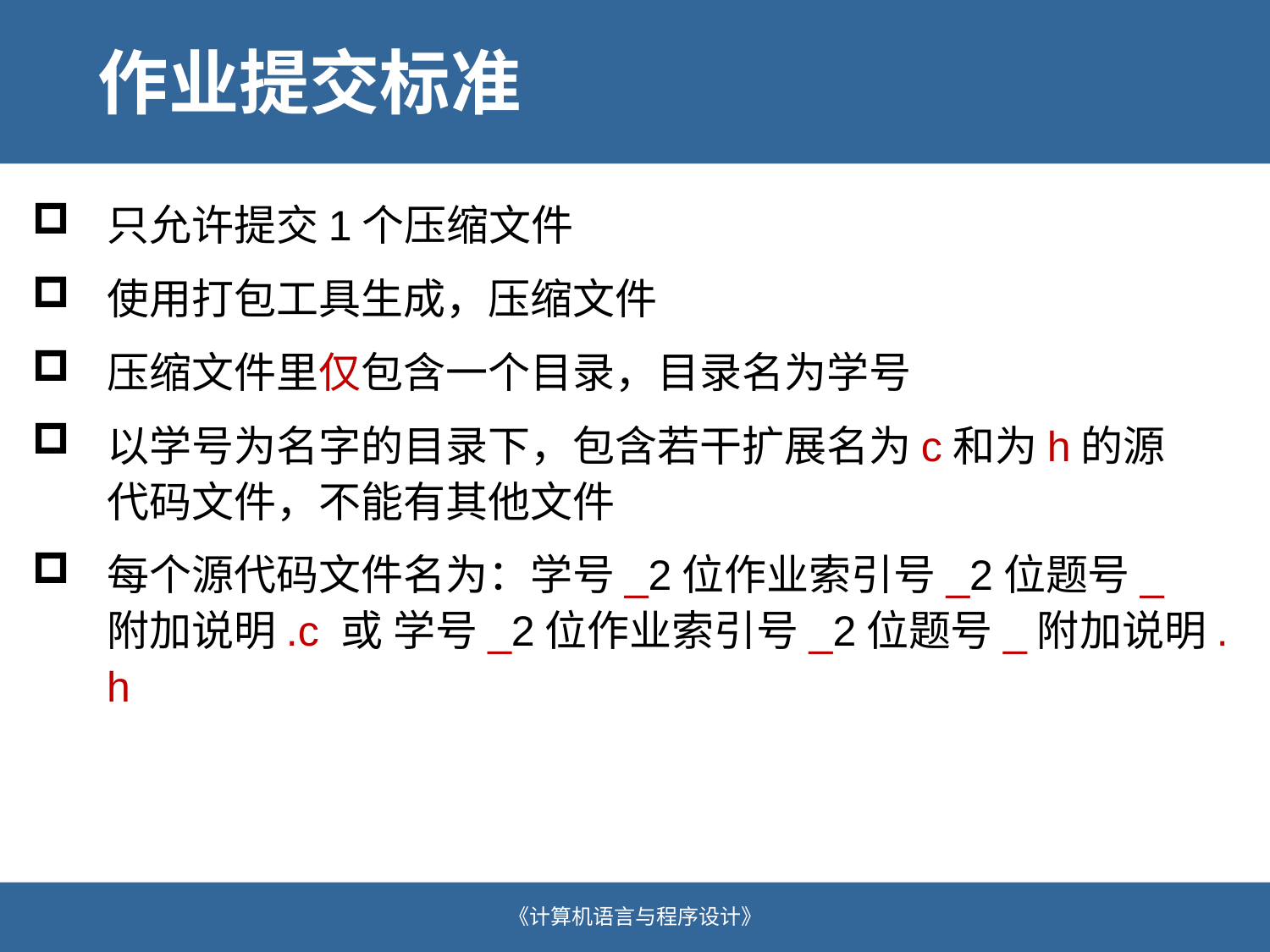

# 作业提交标准
只允许提交1个压缩文件
使用打包工具生成，压缩文件
压缩文件里仅包含一个目录，目录名为学号
以学号为名字的目录下，包含若干扩展名为c和为h的源代码文件，不能有其他文件
每个源代码文件名为：学号_2位作业索引号_2位题号_附加说明.c 或 学号_2位作业索引号_2位题号_附加说明.h

《计算机语言与程序设计》
81